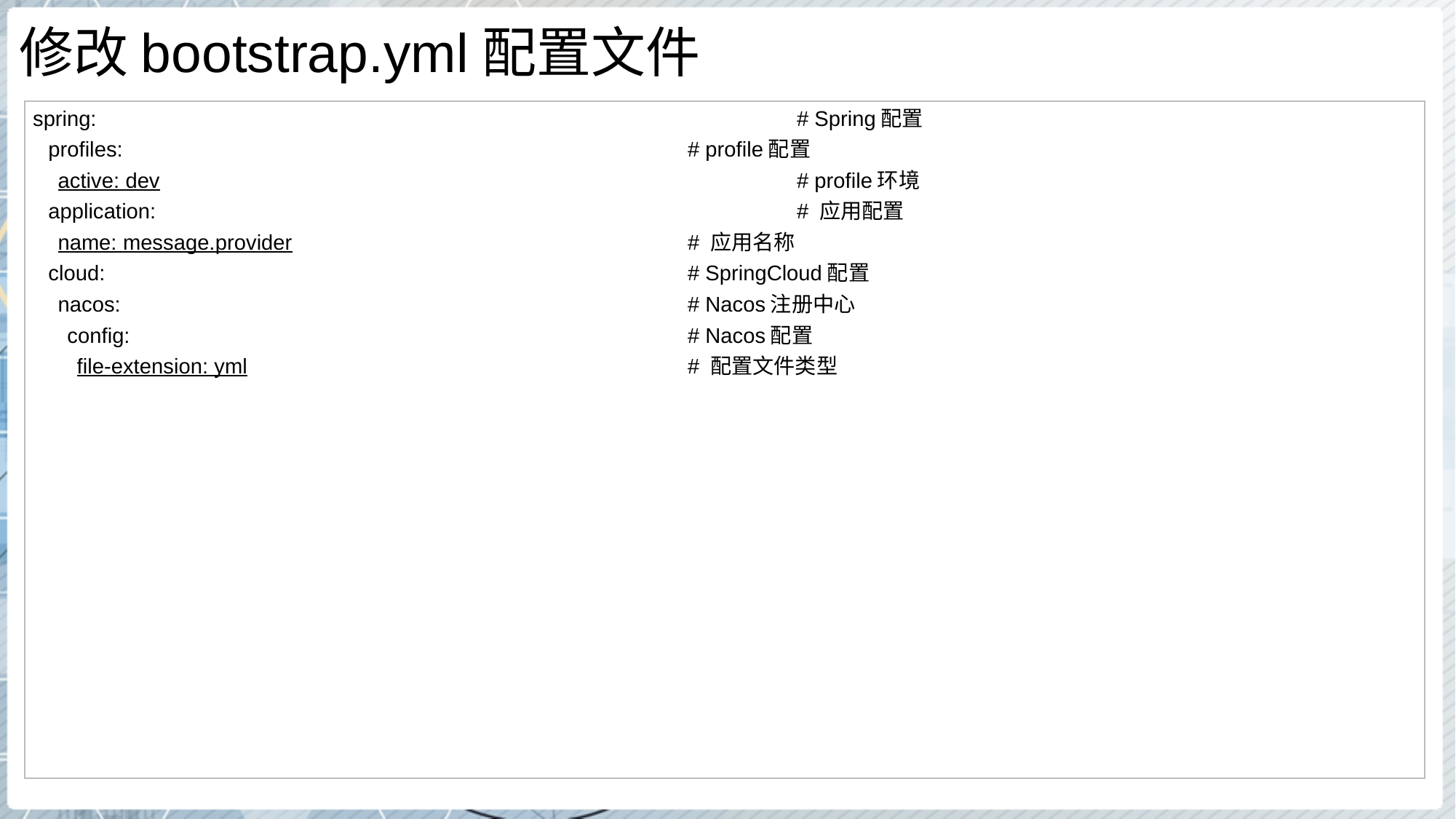

# 修改bootstrap.yml配置文件
| spring: # Spring配置 profiles: # profile配置 active: dev # profile环境 application: # 应用配置 name: message.provider # 应用名称 cloud: # SpringCloud配置 nacos: # Nacos注册中心 config: # Nacos配置 file-extension: yml # 配置文件类型 |
| --- |